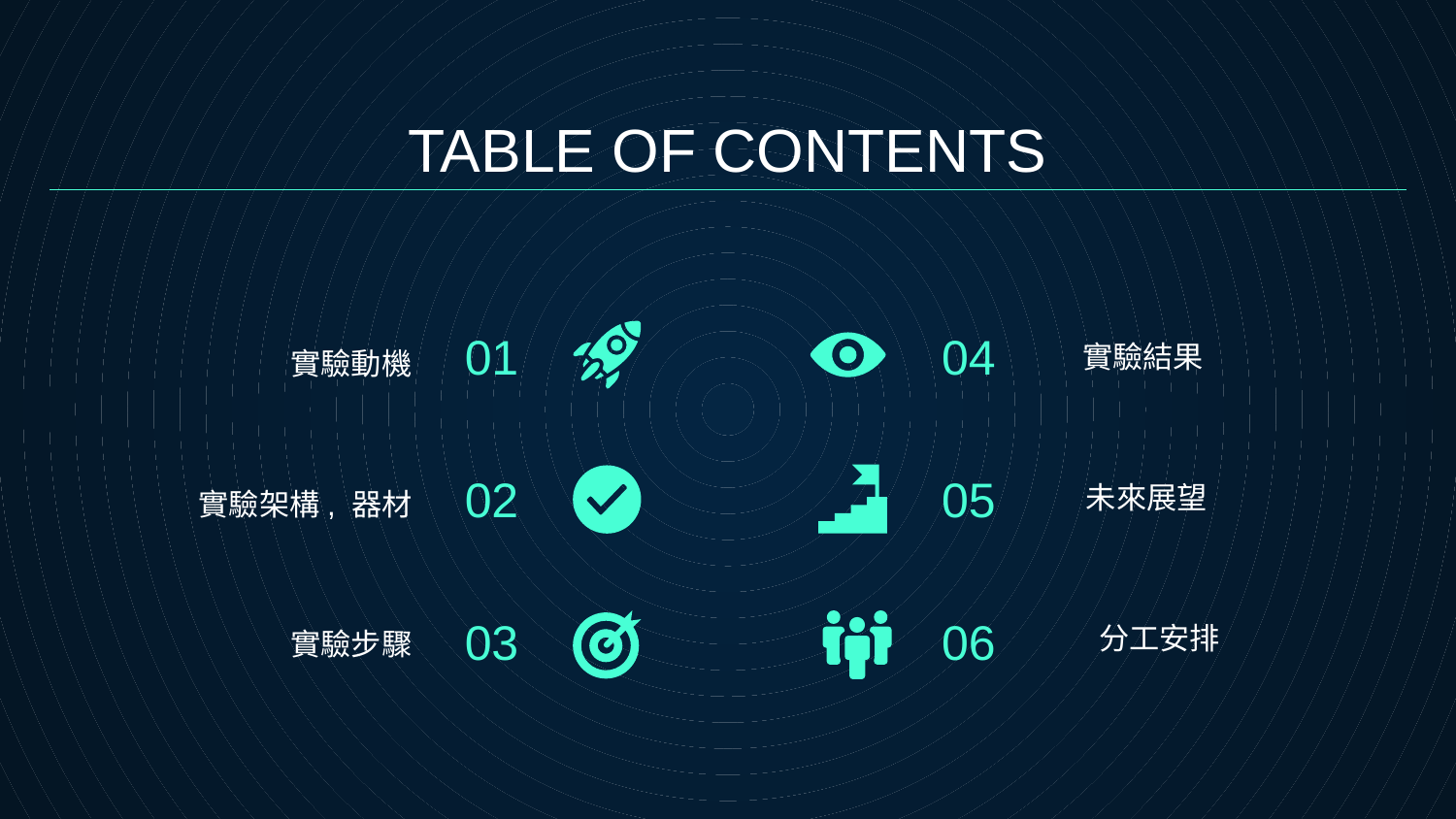

# TABLE OF CONTENTS
01
04

實驗結果

實驗動機
02
05

實驗架構, 器材
未來展望
03
06
分工安排

實驗步驟